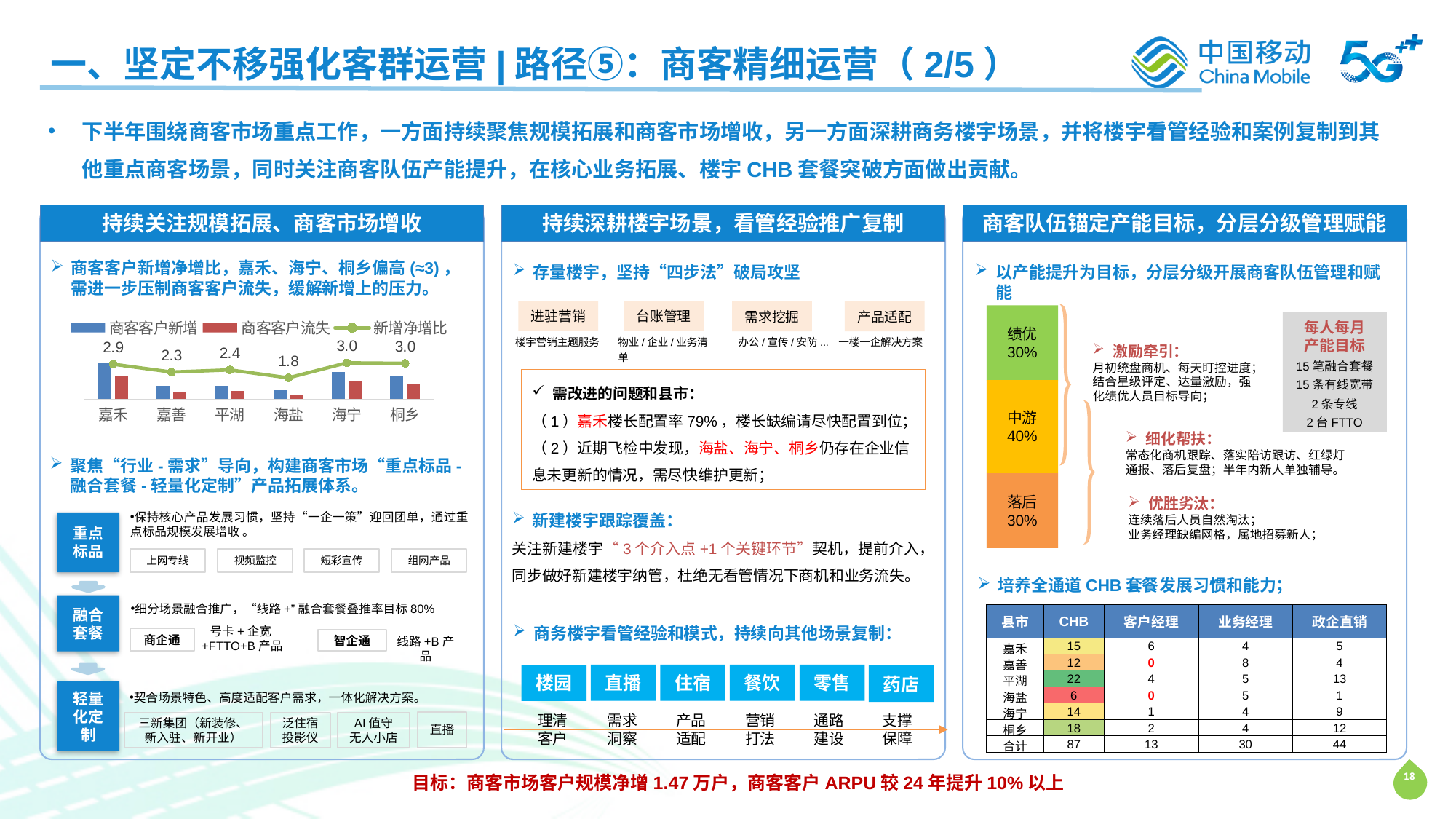

一、坚定不移强化客群运营|路径⑤：商客精细运营（2/5）
下半年围绕商客市场重点工作，一方面持续聚焦规模拓展和商客市场增收，另一方面深耕商务楼宇场景，并将楼宇看管经验和案例复制到其他重点商客场景，同时关注商客队伍产能提升，在核心业务拓展、楼宇CHB套餐突破方面做出贡献。
持续关注规模拓展、商客市场增收
持续深耕楼宇场景，看管经验推广复制
商客队伍锚定产能目标，分层分级管理赋能

商客客户新增净增比，嘉禾、海宁、桐乡偏高(≈3)，需进一步压制商客客户流失，缓解新增上的压力。
存量楼宇，坚持“四步法”破局攻坚
以产能提升为目标，分层分级开展商客队伍管理和赋能
进驻营销
台账管理
需求挖掘
产品适配

绩优
30%
中游
40%
落后
30%
每人每月
产能目标
15笔融合套餐
15条有线宽带
2条专线
2台FTTO

### Chart

| Category | 商客客户新增 | 商客客户流失 | 新增净增比 |
|---|---|---|---|
| 嘉禾 | 6854.0 | 4505.0 | 2.91783737760749 |
| 嘉善 | 2554.0 | 1428.0 | 2.26820603907638 |
| 平湖 | 2604.0 | 1540.0 | 2.44736842105263 |
| 海盐 | 1739.0 | 763.0 | 1.78176229508197 |
| 海宁 | 5194.0 | 3481.0 | 3.03210741389375 |
| 桐乡 | 4508.0 | 3003.0 | 2.9953488372093 |
楼宇营销主题服务
物业/企业/业务清单
办公/宣传/安防...
一楼一企解决方案
激励牵引：
月初统盘商机、每天盯控进度；结合星级评定、达量激励，强化绩优人员目标导向；
需改进的问题和县市：
（1）嘉禾楼长配置率79%，楼长缺编请尽快配置到位；
（2）近期飞检中发现，海盐、海宁、桐乡仍存在企业信息未更新的情况，需尽快维护更新；

细化帮扶：
常态化商机跟踪、落实陪访跟访、红绿灯通报、落后复盘；半年内新人单独辅导。
聚焦“行业-需求”导向，构建商客市场“重点标品-融合套餐-轻量化定制”产品拓展体系。
优胜劣汰：
连续落后人员自然淘汰；
业务经理缺编网格，属地招募新人；
保持核心产品发展习惯，坚持“一企一策”迎回团单，通过重点标品规模发展增收 。
新建楼宇跟踪覆盖：
关注新建楼宇“3个介入点+1个关键环节”契机，提前介入，同步做好新建楼宇纳管，杜绝无看管情况下商机和业务流失。
重点标品
上网专线
视频监控
短彩宣传
组网产品
培养全通道CHB套餐发展习惯和能力；

细分场景融合推广，“线路+”融合套餐叠推率目标80%
融合套餐
| 县市 | CHB | 客户经理 | 业务经理 | 政企直销 |
| --- | --- | --- | --- | --- |
| 嘉禾 | 15 | 6 | 4 | 5 |
| 嘉善 | 12 | 0 | 8 | 4 |
| 平湖 | 22 | 4 | 5 | 13 |
| 海盐 | 6 | 0 | 5 | 1 |
| 海宁 | 14 | 1 | 4 | 9 |
| 桐乡 | 18 | 2 | 4 | 12 |
| 合计 | 87 | 13 | 30 | 44 |
商务楼宇看管经验和模式，持续向其他场景复制：
号卡+企宽+FTTO+B产品
商企通
线路+B产品
智企通

零售
餐饮
住宿
直播
楼园
药店
轻量化定制
契合场景特色、高度适配客户需求，一体化解决方案。
理清
客户
需求洞察
产品适配
营销打法
通路建设
支撑保障
直播
AI值守
无人小店
三新集团（新装修、新入驻、新开业）
泛住宿
投影仪
目标：商客市场客户规模净增1.47万户，商客客户ARPU较24年提升10%以上